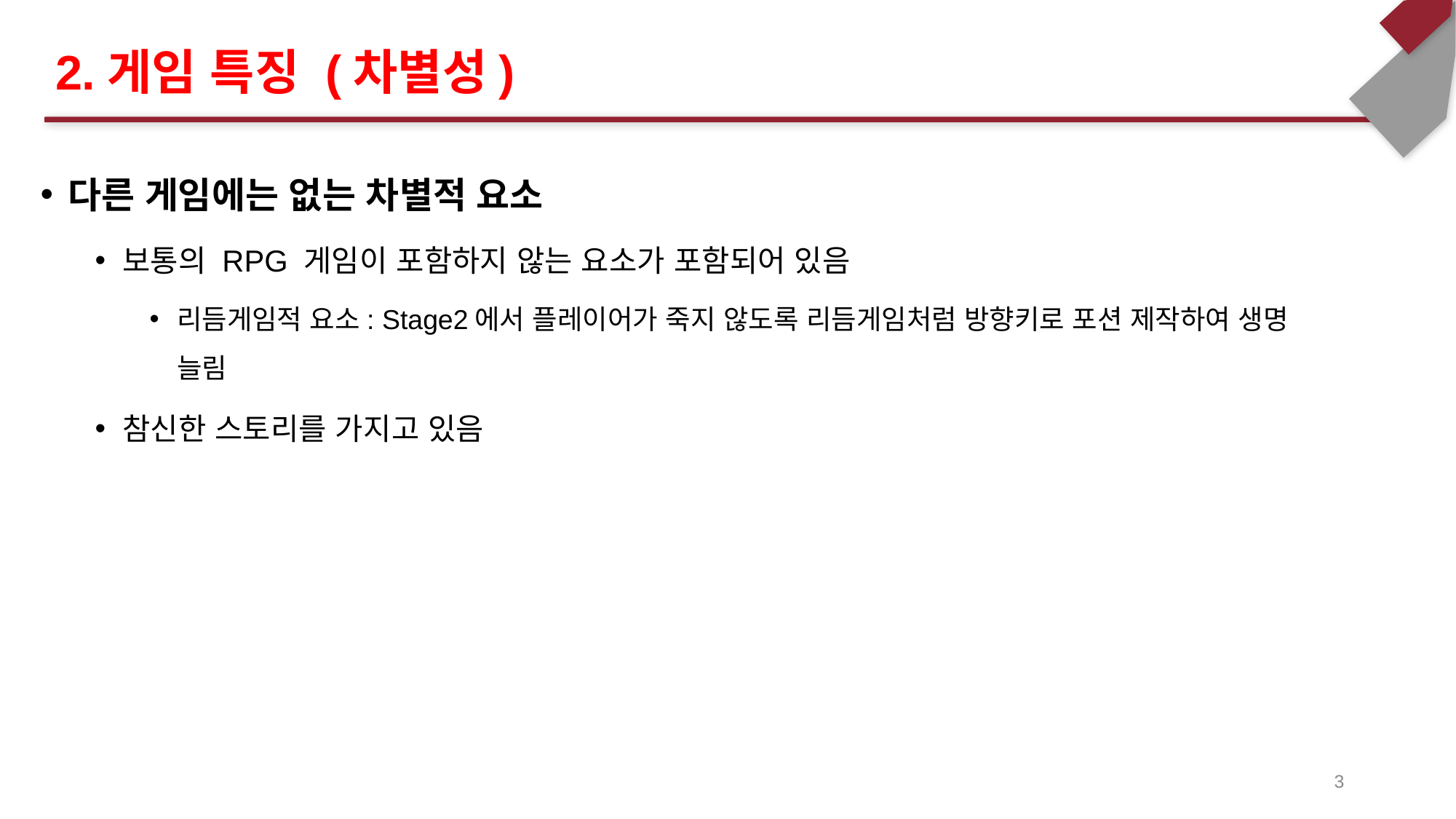

# 2.게임 특징 (차별성)
다른 게임에는 없는 차별적 요소
보통의 RPG 게임이 포함하지 않는 요소가 포함되어 있음
리듬게임적 요소: Stage2에서 플레이어가 죽지 않도록 리듬게임처럼 방향키로 포션 제작하여 생명 늘림
참신한 스토리를 가지고 있음
3